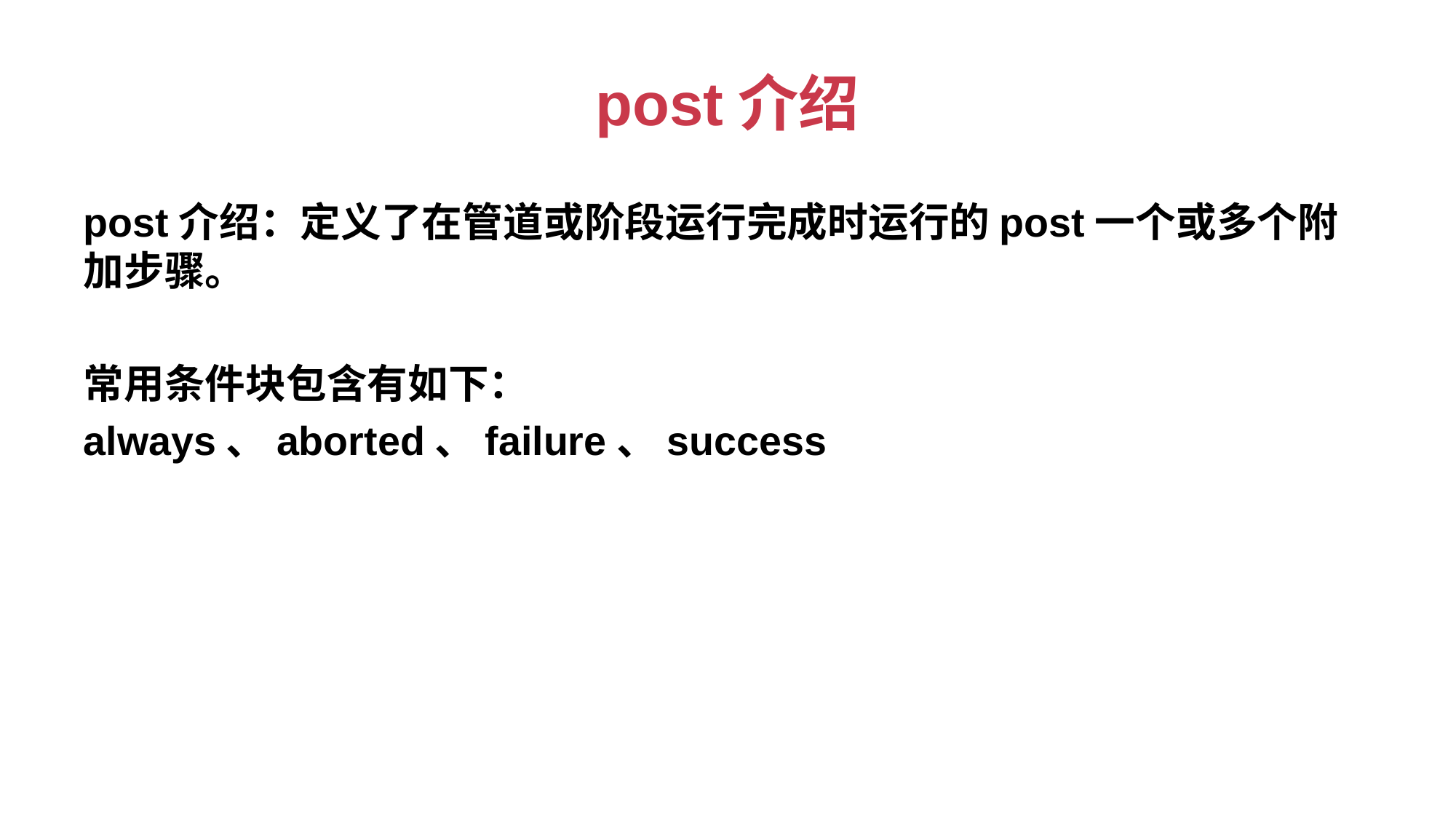

# post介绍
post介绍：定义了在管道或阶段运行完成时运行的post一个或多个附加步骤。

常用条件块包含有如下：
always、aborted、failure、success